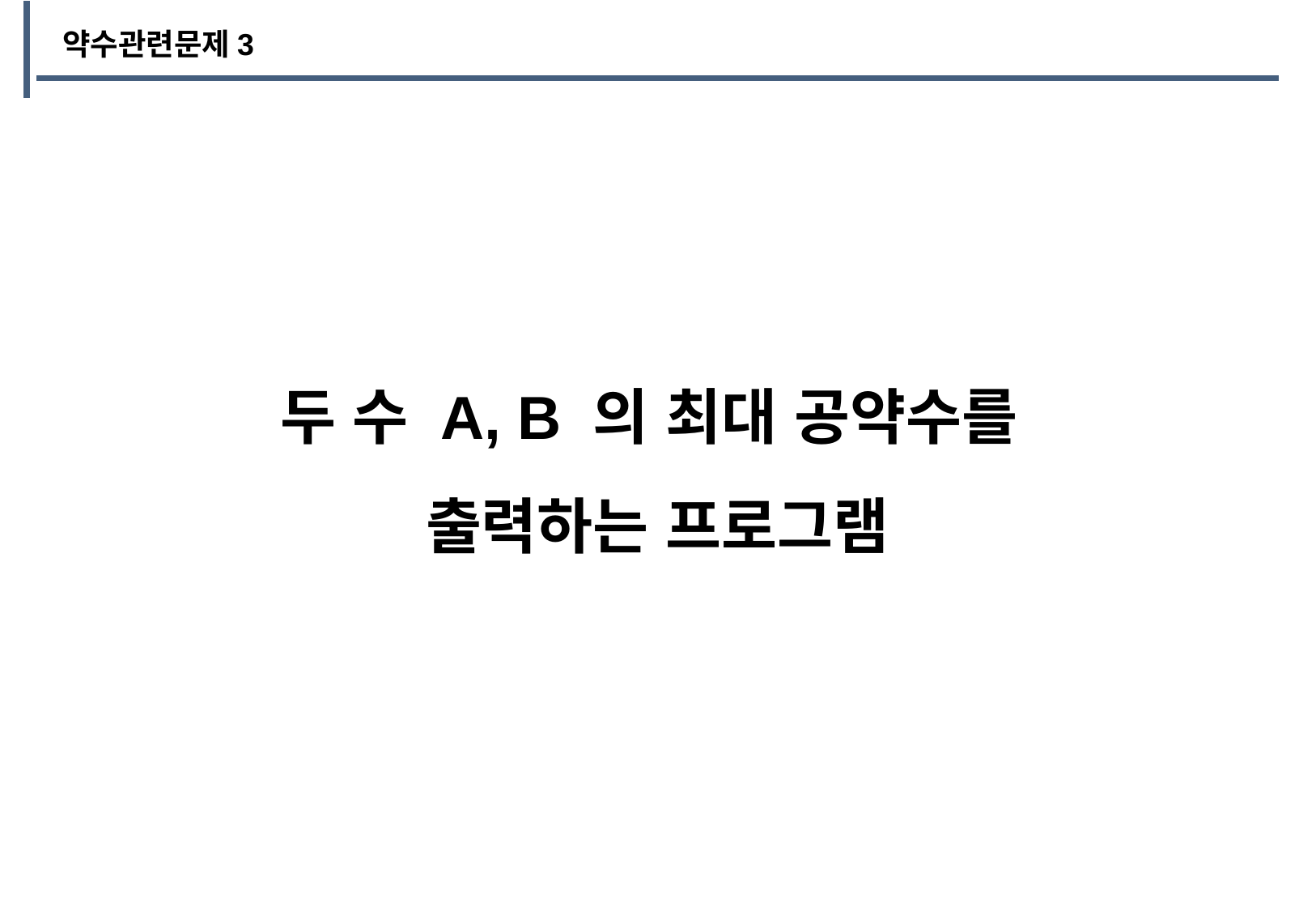

약수관련문제3

두 수 A, B 의 최대 공약수를
출력하는 프로그램